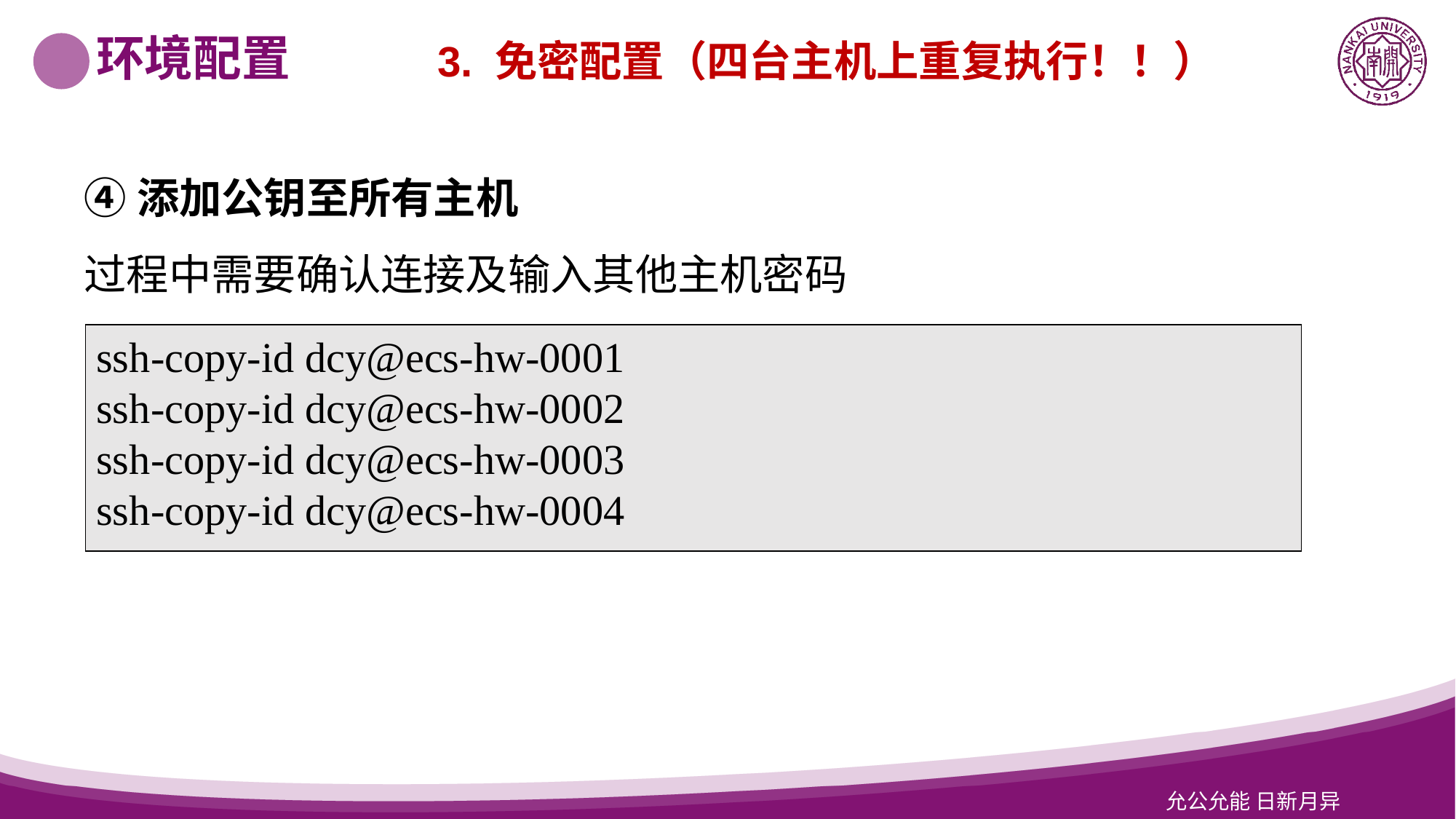

环境配置
3. 免密配置（四台主机上重复执行！！）

④添加公钥至所有主机
过程中需要确认连接及输入其他主机密码
ssh-copy-id dcy@ecs-hw-0001
ssh-copy-id dcy@ecs-hw-0002
ssh-copy-id dcy@ecs-hw-0003
ssh-copy-id dcy@ecs-hw-0004